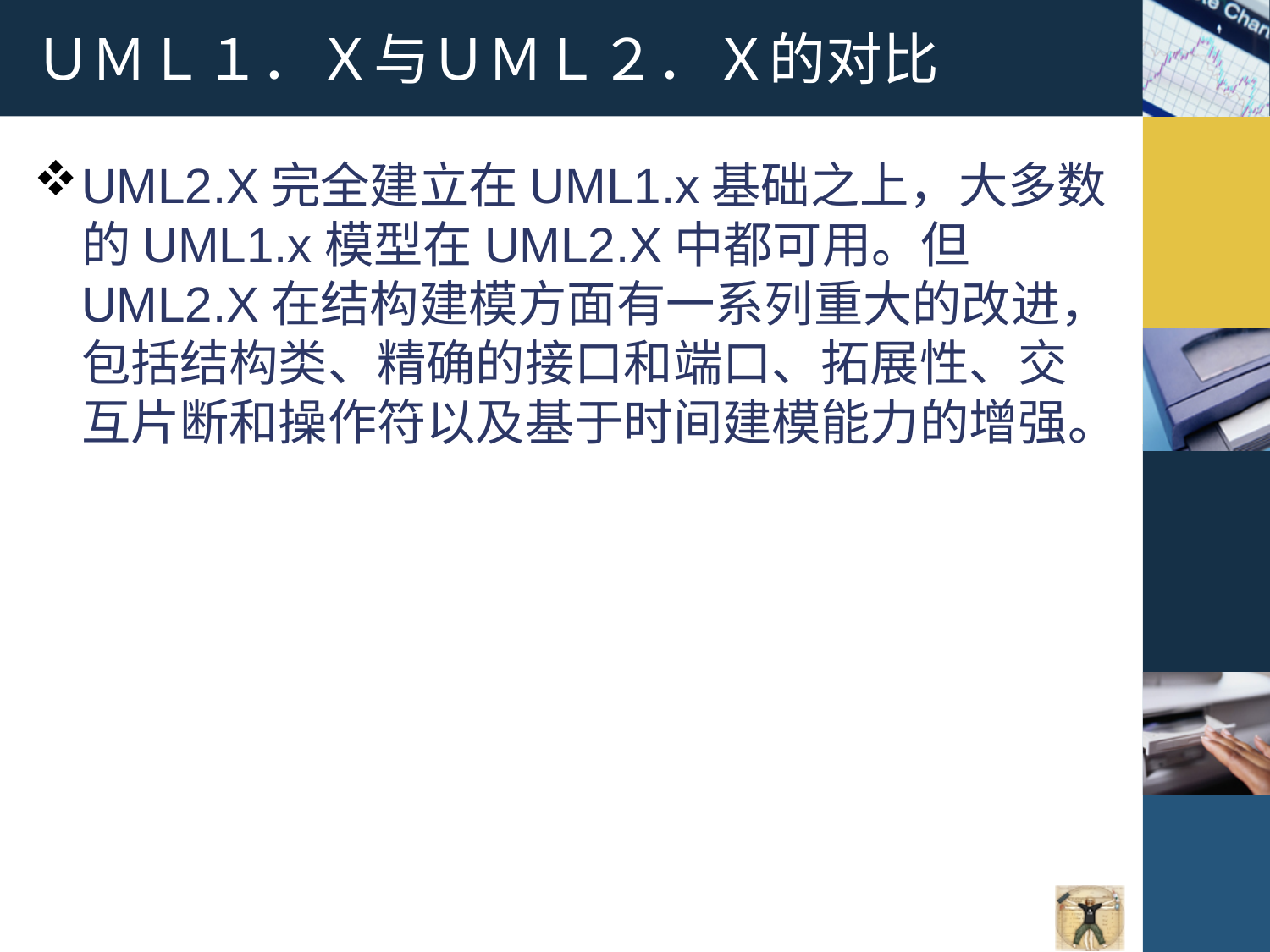

# ＵＭＬ１．Ｘ与ＵＭＬ２．Ｘ的对比
UML2.X完全建立在UML1.x基础之上，大多数的UML1.x模型在UML2.X中都可用。但UML2.X在结构建模方面有一系列重大的改进，包括结构类、精确的接口和端口、拓展性、交互片断和操作符以及基于时间建模能力的增强。